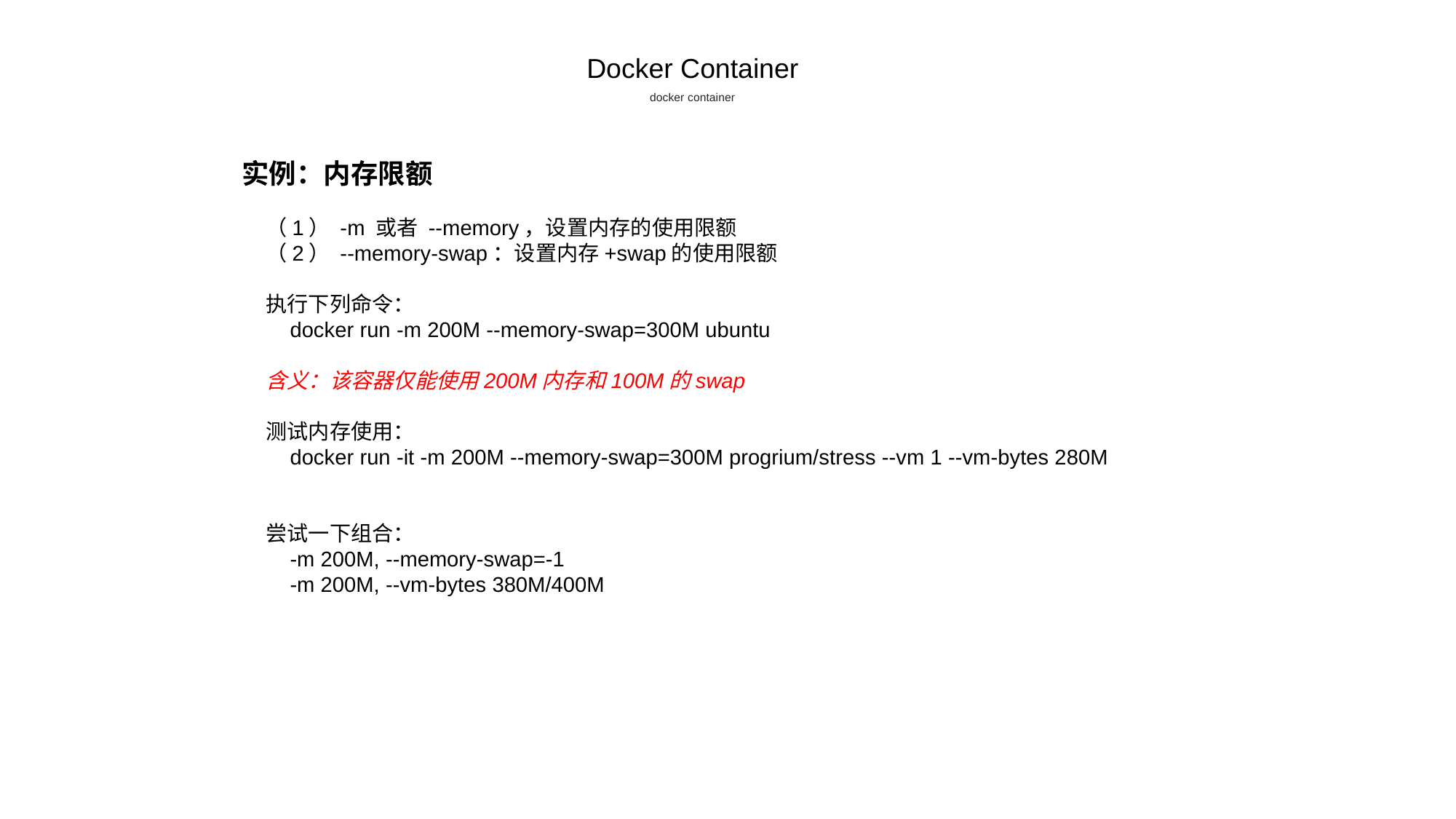

Docker Container

docker container
实例：内存限额

    （1） -m 或者 --memory，设置内存的使用限额
    （2） --memory-swap：设置内存+swap的使用限额

    执行下列命令：
        docker run -m 200M --memory-swap=300M ubuntu

    含义：该容器仅能使用200M内存和100M的swap

    测试内存使用：
        docker run -it -m 200M --memory-swap=300M progrium/stress --vm 1 --vm-bytes 280M

    尝试一下组合：
        -m 200M, --memory-swap=-1
        -m 200M, --vm-bytes 380M/400M